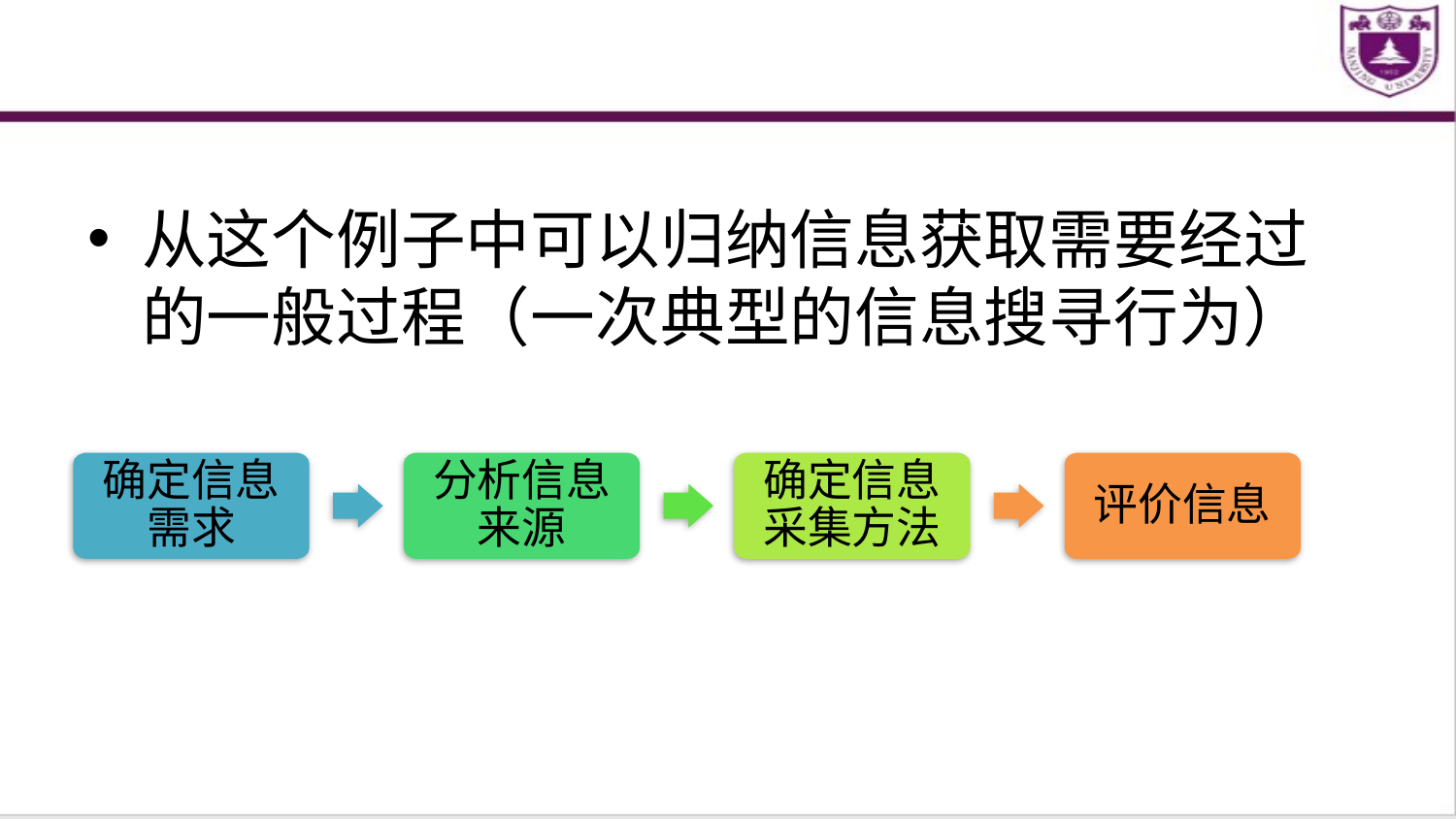

从这个例子中可以归纳信息获取需要经过的一般过程（一次典型的信息搜寻行为）

确定信息需求
分析信息来源
确定信息采集方法
评价信息